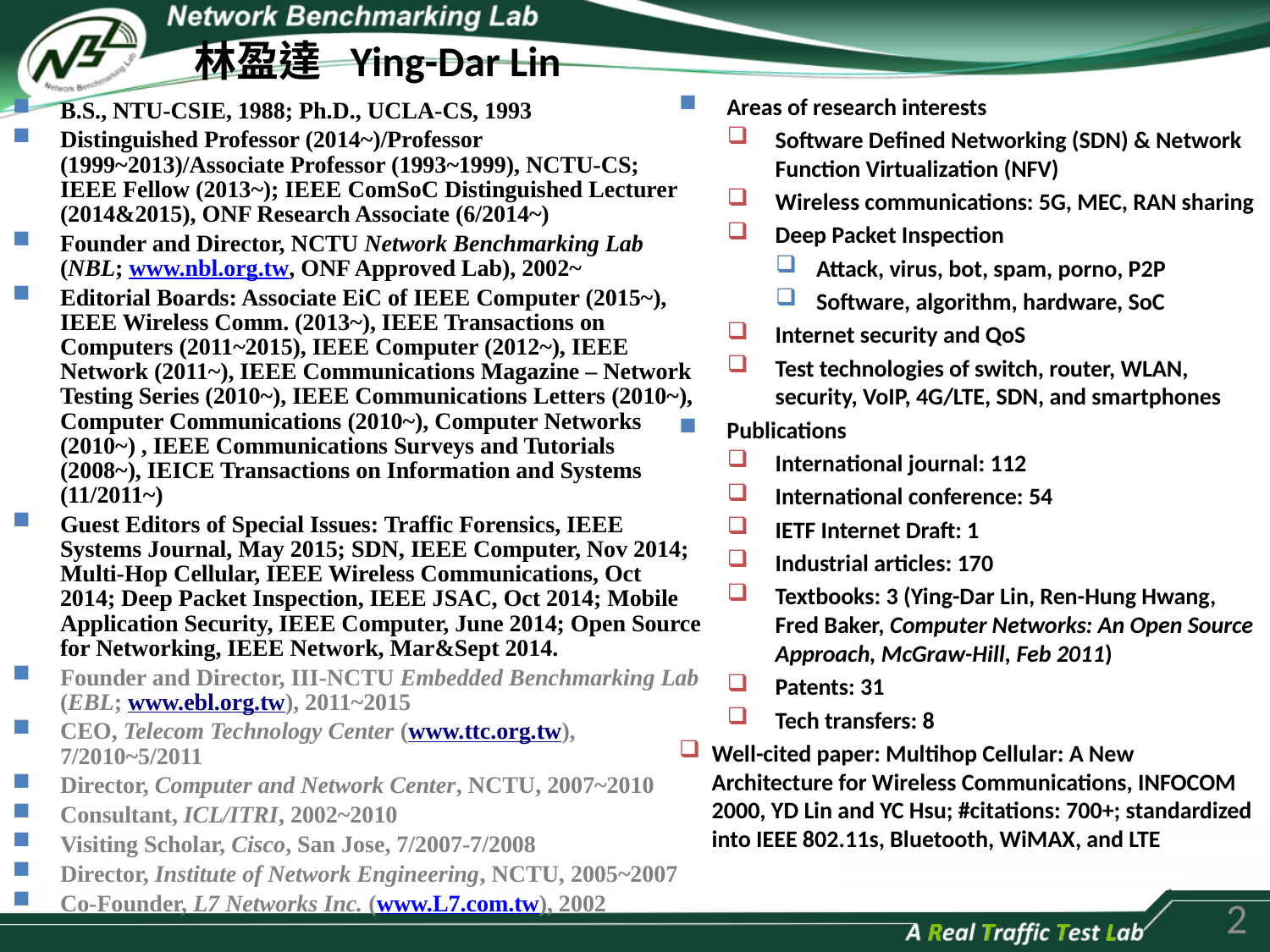

林盈達  Ying-Dar Lin
Areas of research interests
Software Defined Networking (SDN) & Network Function Virtualization (NFV)
Wireless communications: 5G, MEC, RAN sharing
Deep Packet Inspection
Attack, virus, bot, spam, porno, P2P
Software, algorithm, hardware, SoC
Internet security and QoS
Test technologies of switch, router, WLAN, security, VoIP, 4G/LTE, SDN, and smartphones
Publications
International journal: 112
International conference: 54
IETF Internet Draft: 1
Industrial articles: 170
Textbooks: 3 (Ying-Dar Lin, Ren-Hung Hwang, Fred Baker, Computer Networks: An Open Source Approach, McGraw-Hill, Feb 2011)
Patents: 31
Tech transfers: 8
Well-cited paper: Multihop Cellular: A New Architecture for Wireless Communications, INFOCOM 2000, YD Lin and YC Hsu; #citations: 700+; standardized into IEEE 802.11s, Bluetooth, WiMAX, and LTE
B.S., NTU-CSIE, 1988; Ph.D., UCLA-CS, 1993
Distinguished Professor (2014~)/Professor (1999~2013)/Associate Professor (1993~1999), NCTU-CS; IEEE Fellow (2013~); IEEE ComSoC Distinguished Lecturer (2014&2015), ONF Research Associate (6/2014~)
Founder and Director, NCTU Network Benchmarking Lab (NBL; www.nbl.org.tw, ONF Approved Lab), 2002~
Editorial Boards: Associate EiC of IEEE Computer (2015~), IEEE Wireless Comm. (2013~), IEEE Transactions on Computers (2011~2015), IEEE Computer (2012~), IEEE Network (2011~), IEEE Communications Magazine – Network Testing Series (2010~), IEEE Communications Letters (2010~), Computer Communications (2010~), Computer Networks (2010~) , IEEE Communications Surveys and Tutorials (2008~), IEICE Transactions on Information and Systems (11/2011~)
Guest Editors of Special Issues: Traffic Forensics, IEEE Systems Journal, May 2015; SDN, IEEE Computer, Nov 2014; Multi-Hop Cellular, IEEE Wireless Communications, Oct 2014; Deep Packet Inspection, IEEE JSAC, Oct 2014; Mobile Application Security, IEEE Computer, June 2014; Open Source for Networking, IEEE Network, Mar&Sept 2014.
Founder and Director, III-NCTU Embedded Benchmarking Lab (EBL; www.ebl.org.tw), 2011~2015
CEO, Telecom Technology Center (www.ttc.org.tw), 7/2010~5/2011
Director, Computer and Network Center, NCTU, 2007~2010
Consultant, ICL/ITRI, 2002~2010
Visiting Scholar, Cisco, San Jose, 7/2007-7/2008
Director, Institute of Network Engineering, NCTU, 2005~2007
Co-Founder, L7 Networks Inc. (www.L7.com.tw), 2002
2